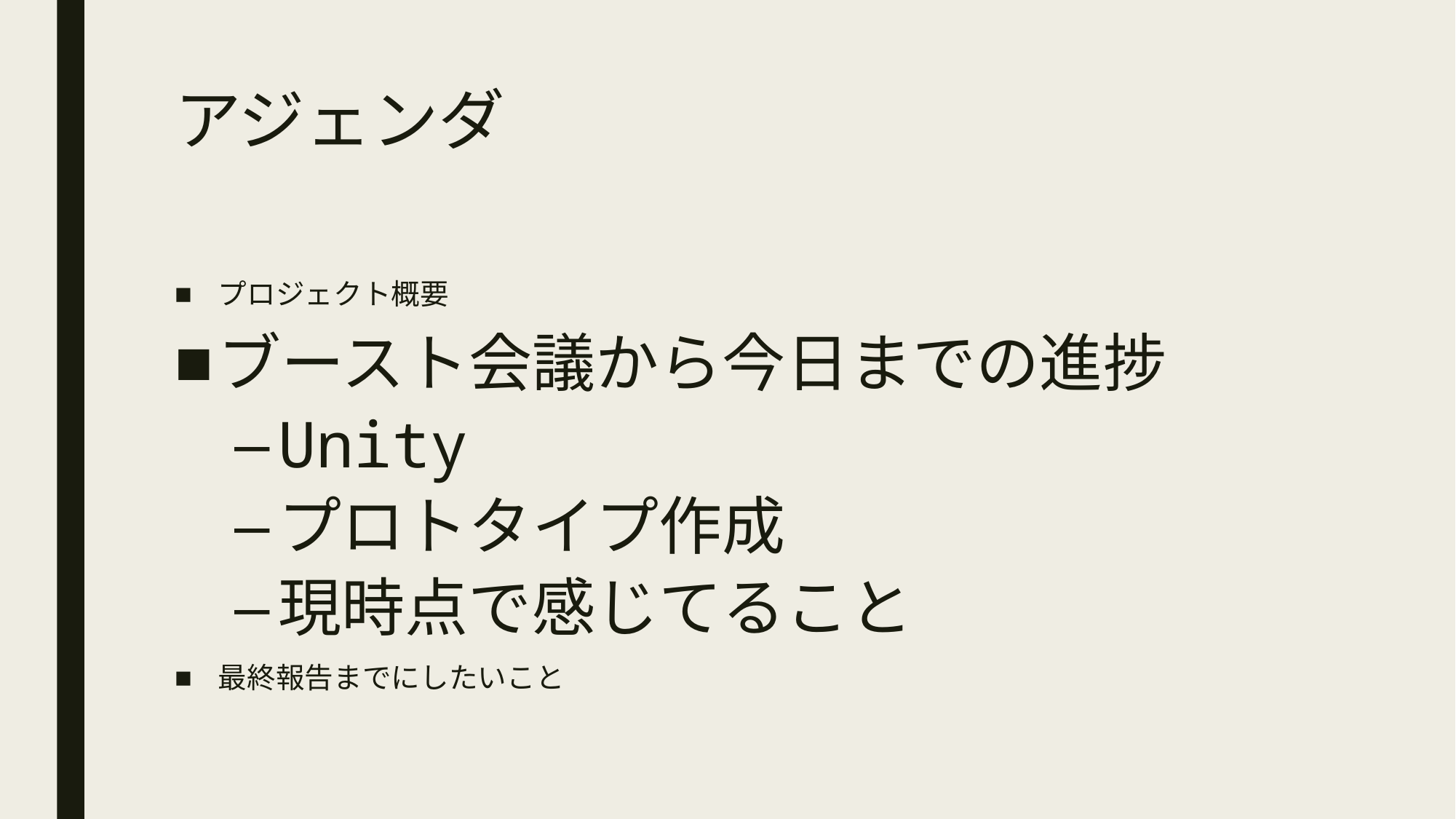

# アジェンダ
プロジェクト概要
ブースト会議から今日までの進捗
Unity
プロトタイプ作成
現時点で感じてること
最終報告までにしたいこと